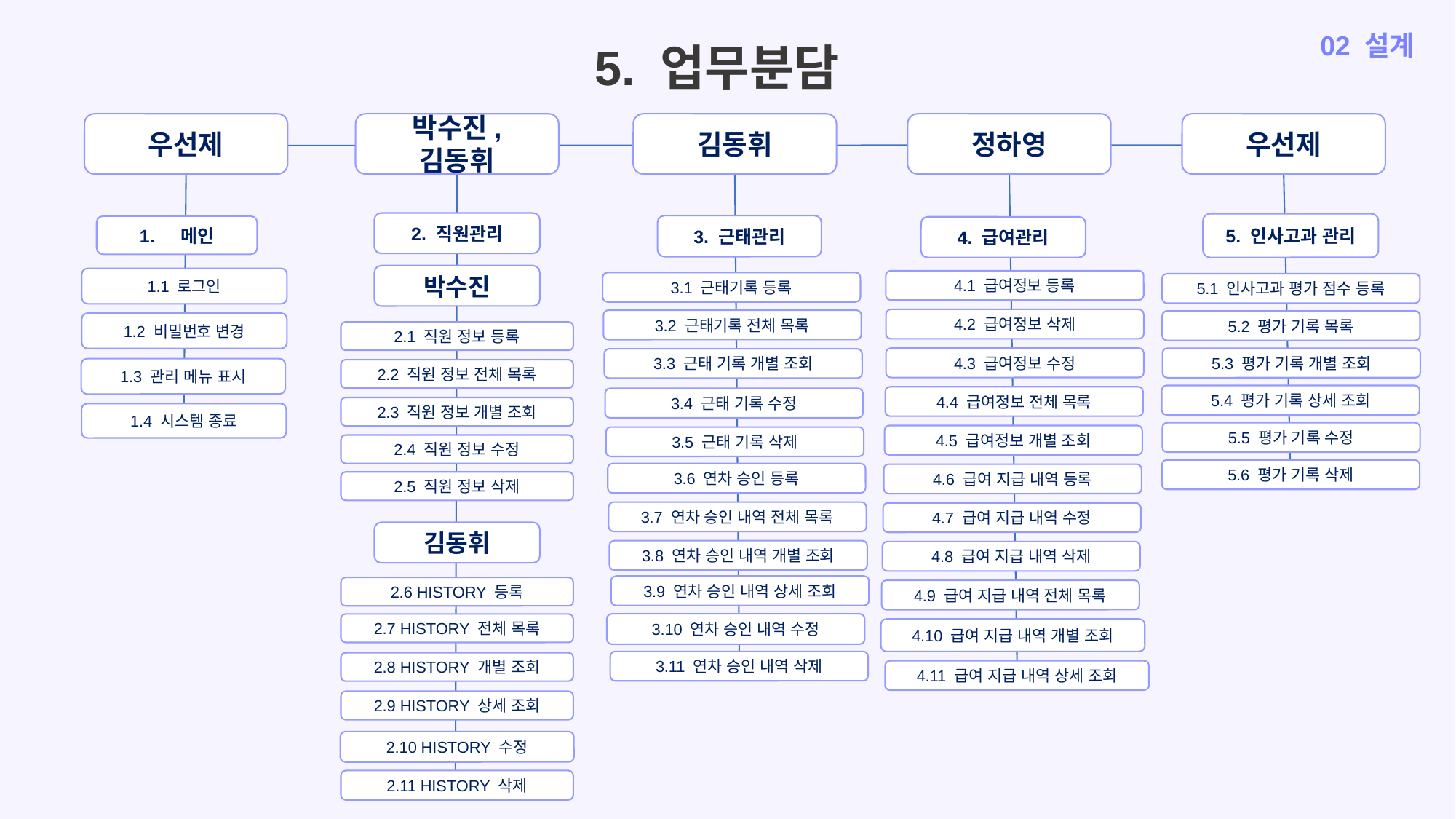

02 설계
5. 업무분담
우선제
박수진, 김동휘
김동휘
정하영
우선제
2. 직원관리
5. 인사고과 관리
3. 근태관리
메인
4. 급여관리
박수진
1.1 로그인
4.1 급여정보 등록
3.1 근태기록 등록
5.1 인사고과 평가 점수 등록
4.2 급여정보 삭제
3.2 근태기록 전체 목록
5.2 평가 기록 목록
1.2 비밀번호 변경
2.1 직원 정보 등록
4.3 급여정보 수정
5.3 평가 기록 개별 조회
3.3 근태 기록 개별 조회
1.3 관리 메뉴 표시
2.2 직원 정보 전체 목록
5.4 평가 기록 상세 조회
4.4 급여정보 전체 목록
3.4 근태 기록 수정
2.3 직원 정보 개별 조회
1.4 시스템 종료
5.5 평가 기록 수정
4.5 급여정보 개별 조회
3.5 근태 기록 삭제
2.4 직원 정보 수정
5.6 평가 기록 삭제
3.6 연차 승인 등록
4.6 급여 지급 내역 등록
2.5 직원 정보 삭제
3.7 연차 승인 내역 전체 목록
4.7 급여 지급 내역 수정
김동휘
3.8 연차 승인 내역 개별 조회
4.8 급여 지급 내역 삭제
3.9 연차 승인 내역 상세 조회
2.6 HISTORY 등록
4.9 급여 지급 내역 전체 목록
3.10 연차 승인 내역 수정
2.7 HISTORY 전체 목록
4.10 급여 지급 내역 개별 조회
3.11 연차 승인 내역 삭제
2.8 HISTORY 개별 조회
4.11 급여 지급 내역 상세 조회
2.9 HISTORY 상세 조회
2.10 HISTORY 수정
2.11 HISTORY 삭제